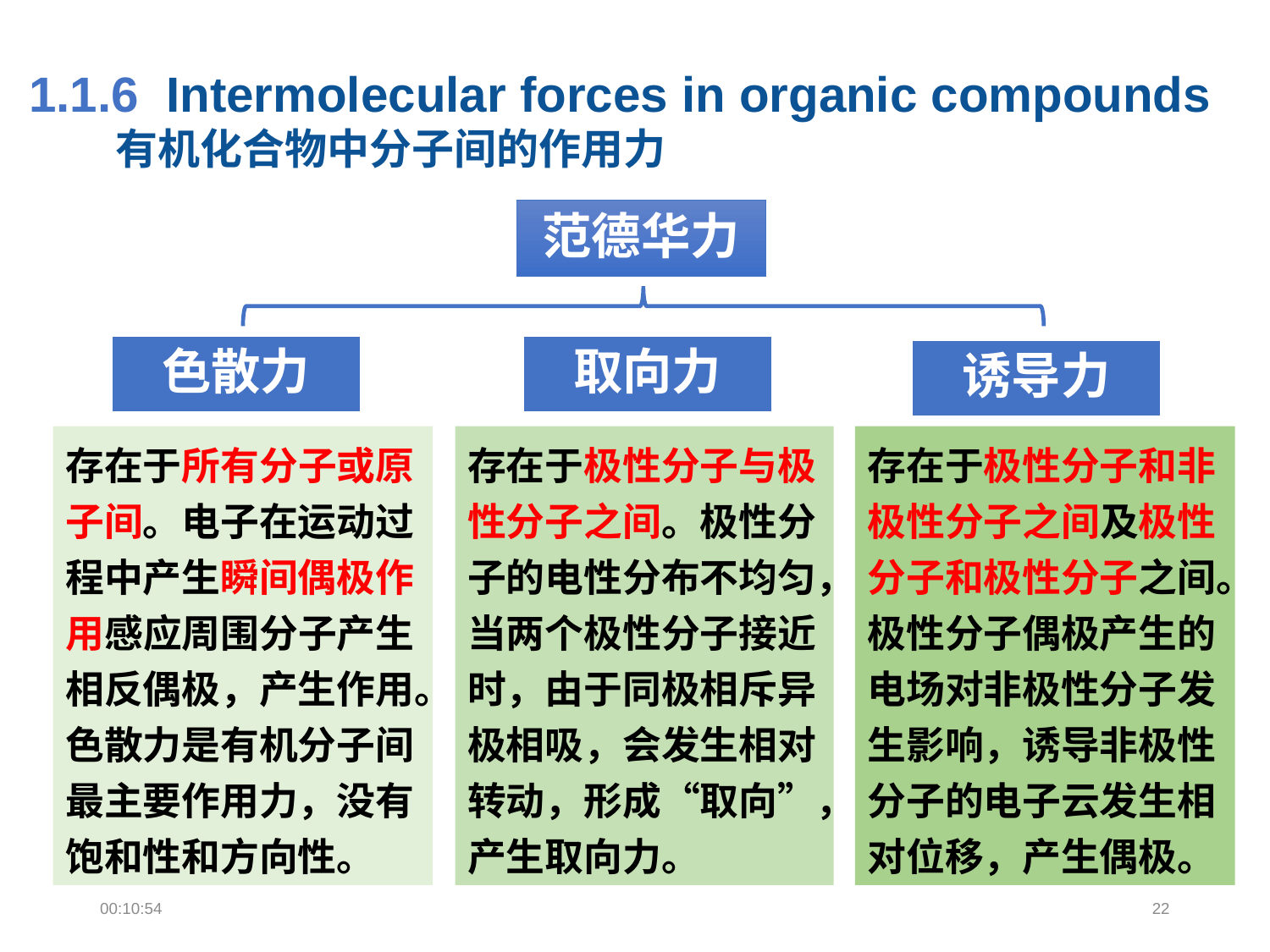

1.1.6  Intermolecular forces in organic compounds
         有机化合物中分子间的作用力
范德华力
色散力
取向力
诱导力
存在于所有分子或原子间。电子在运动过程中产生瞬间偶极作用感应周围分子产生相反偶极，产生作用。色散力是有机分子间最主要作用力，没有饱和性和方向性。
存在于极性分子与极性分子之间。极性分子的电性分布不均匀，当两个极性分子接近时，由于同极相斥异极相吸，会发生相对转动，形成“取向”，产生取向力。
存在于极性分子和非极性分子之间及极性分子和极性分子之间。极性分子偶极产生的电场对非极性分子发生影响，诱导非极性分子的电子云发生相对位移，产生偶极。
00:10:54
22